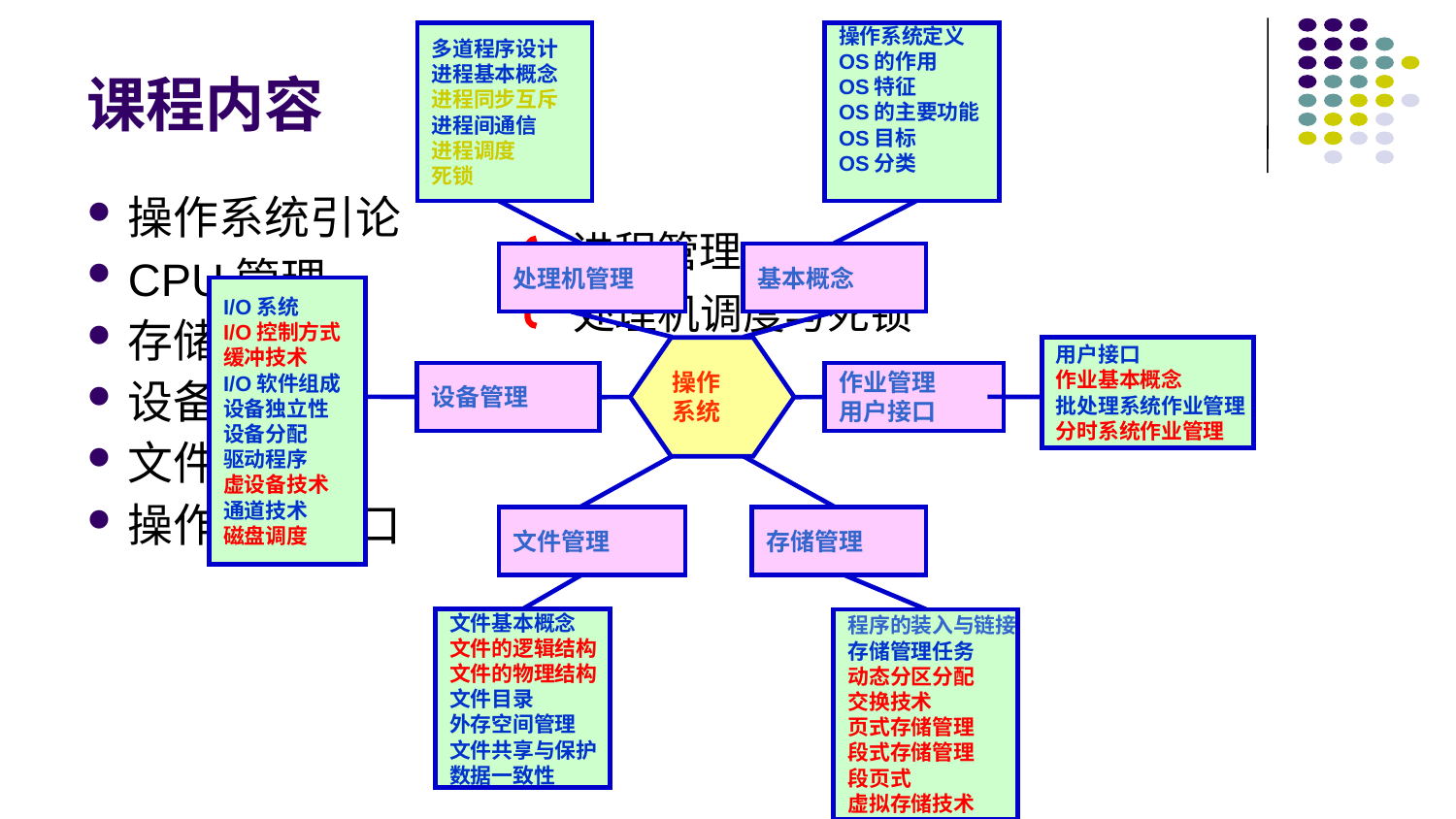

# 课程内容
多道程序设计
进程基本概念
进程同步互斥
进程间通信
进程调度
死锁
操作系统定义
OS的作用
OS特征
OS的主要功能
OS目标
OS分类

处理机管理
基本概念
I/O系统
I/O控制方式
缓冲技术
I/O软件组成
设备独立性
设备分配
驱动程序
虚设备技术
通道技术
磁盘调度

用户接口
作业基本概念
批处理系统作业管理
分时系统作业管理

操作
系统

设备管理
作业管理
用户接口

文件管理
存储管理

文件基本概念
文件的逻辑结构
文件的物理结构
文件目录
外存空间管理
文件共享与保护
数据一致性
程序的装入与链接
存储管理任务
动态分区分配
交换技术
页式存储管理
段式存储管理
段页式
虚拟存储技术
操作系统引论
CPU管理
存储器管理
设备管理
文件管理
操作系统接口
进程管理

处理机调度与死锁
6